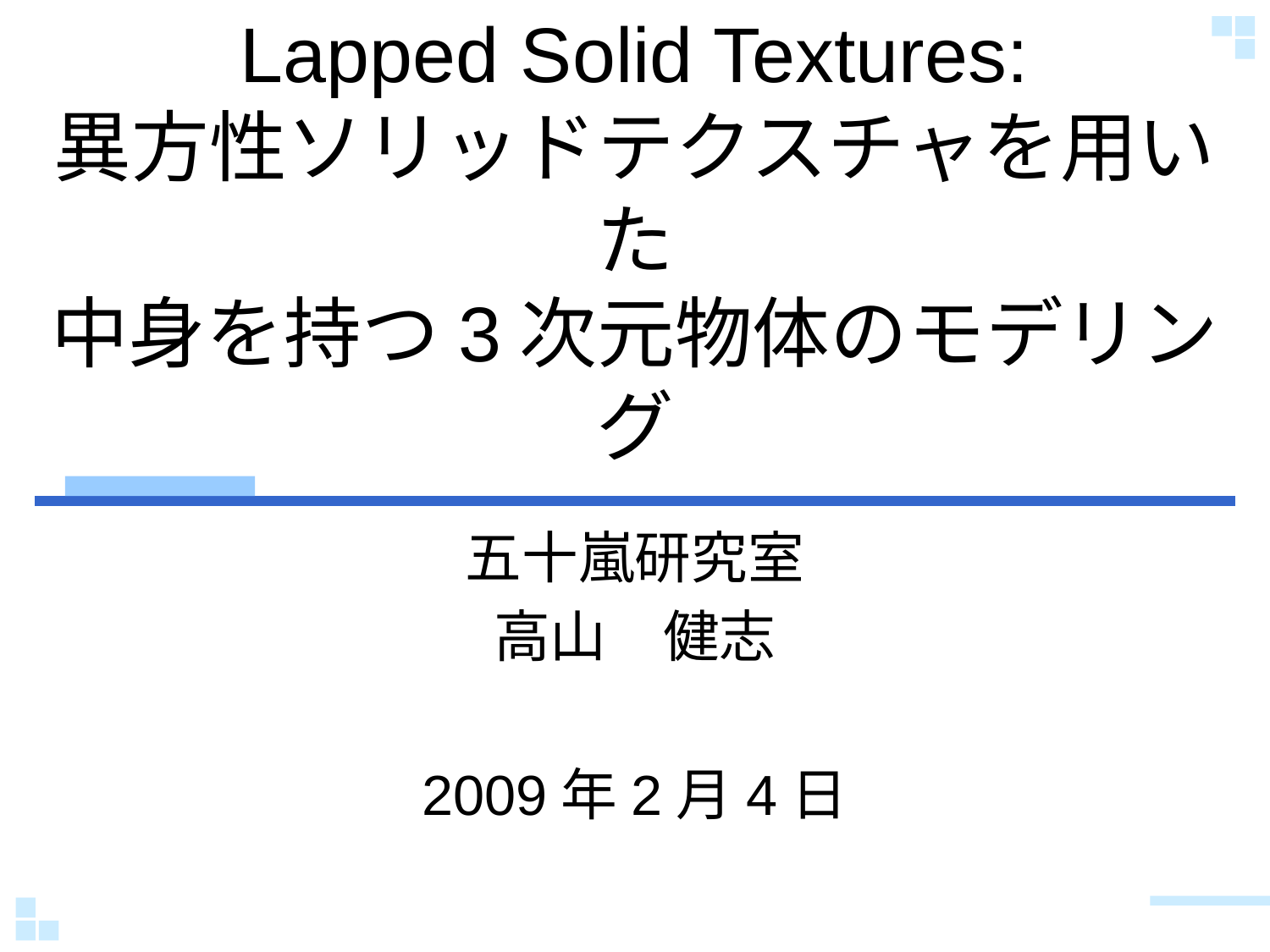

# Lapped Solid Textures: 異方性ソリッドテクスチャを用いた 中身を持つ3次元物体のモデリング
五十嵐研究室
高山　健志

2009年2月4日